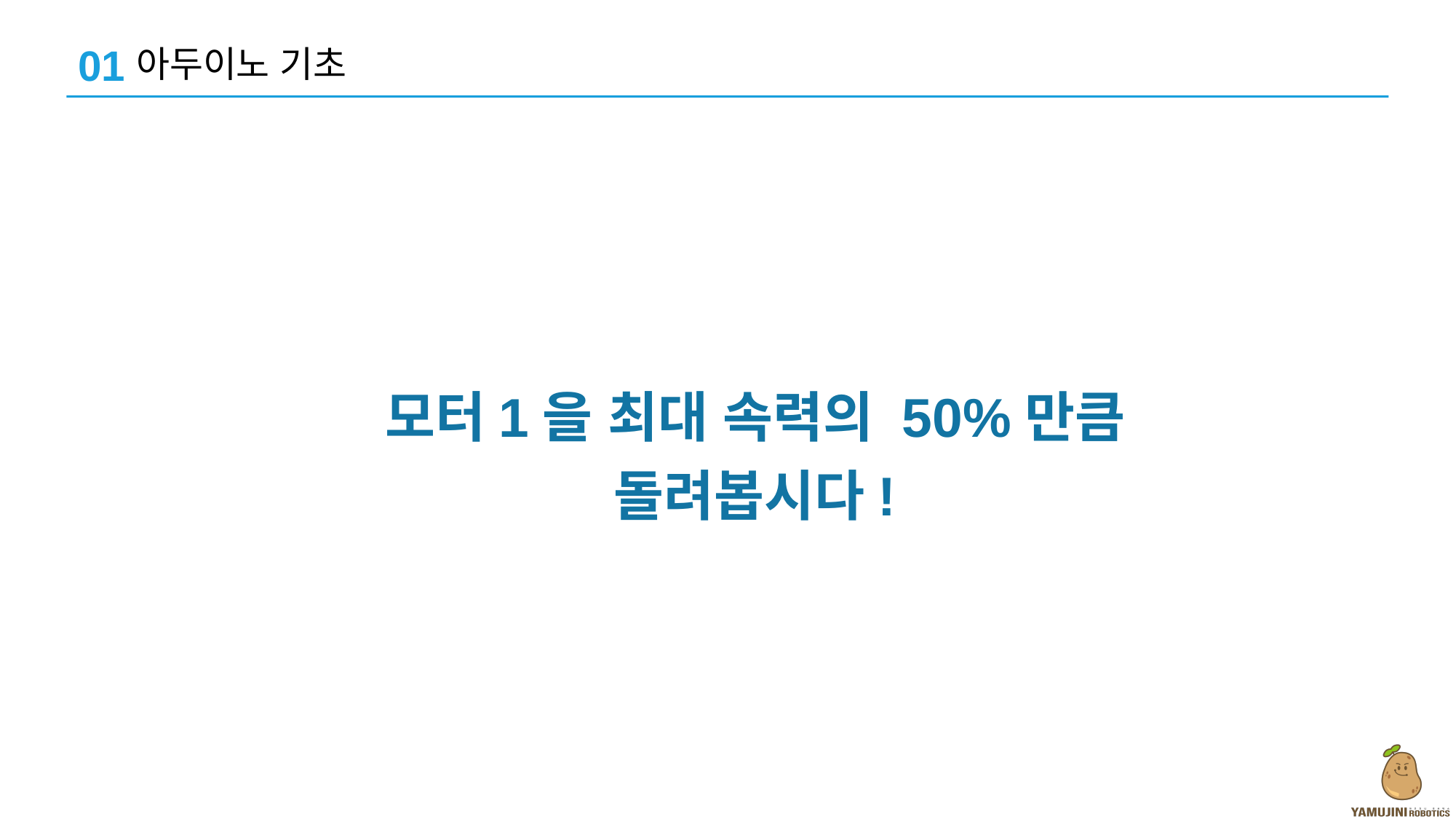

01
아두이노 기초

모터1을 최대 속력의 50%만큼 돌려봅시다!